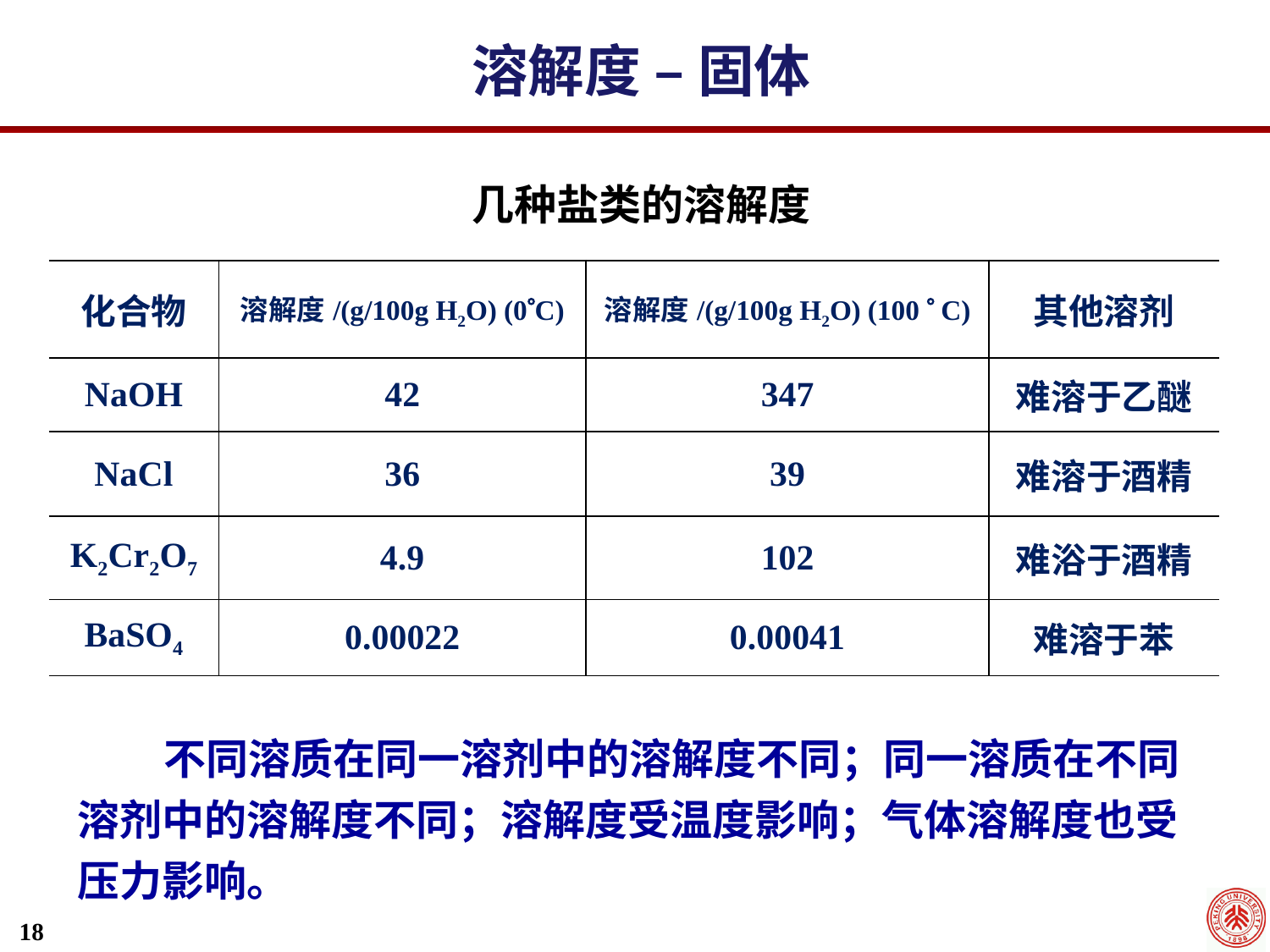

溶解度 – 固体

几种盐类的溶解度
| 化合物 | 溶解度/(g/100g H2O) (0°C) | 溶解度/(g/100g H2O) (100 ° C) | 其他溶剂 |
| --- | --- | --- | --- |
| NaOH | 42 | 347 | 难溶于乙醚 |
| NaCl | 36 | 39 | 难溶于酒精 |
| K2Cr2O7 | 4.9 | 102 | 难浴于酒精 |
| BaSO4 | 0.00022 | 0.00041 | 难溶于苯 |
        不同溶质在同一溶剂中的溶解度不同；同一溶质在不同溶剂中的溶解度不同；溶解度受温度影响；气体溶解度也受压力影响。
18